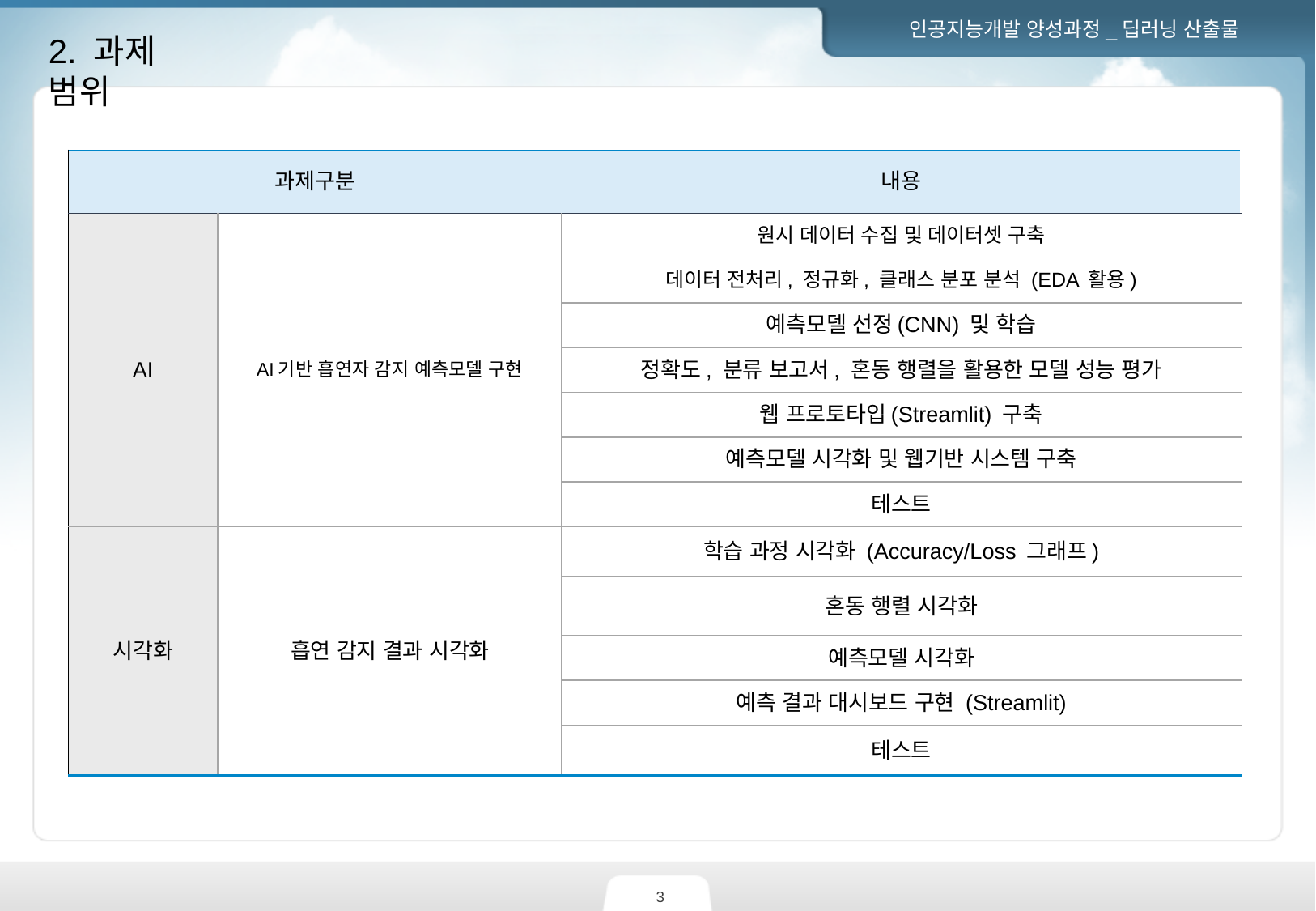

2. 과제 범위
| 과제구분 |  | 내용 |
| --- | --- | --- |
| AI | AI기반 흡연자 감지 예측모델 구현 | 원시 데이터 수집 및 데이터셋 구축 |
|  |  | 데이터 전처리, 정규화, 클래스 분포 분석 (EDA 활용) |
|  |  | 예측모델 선정(CNN) 및 학습 |
|  |  | 정확도, 분류 보고서, 혼동 행렬을 활용한 모델 성능 평가 |
|  |  | 웹 프로토타입(Streamlit) 구축 |
|  |  | 예측모델 시각화 및 웹기반 시스템 구축 |
|  |  | 테스트 |
| 시각화 | 흡연 감지 결과 시각화 | 학습 과정 시각화 (Accuracy/Loss 그래프) |
|  |  | 혼동 행렬 시각화 |
|  |  | 예측모델 시각화 |
|  |  | 예측 결과 대시보드 구현 (Streamlit) |
|  |  | 테스트 |